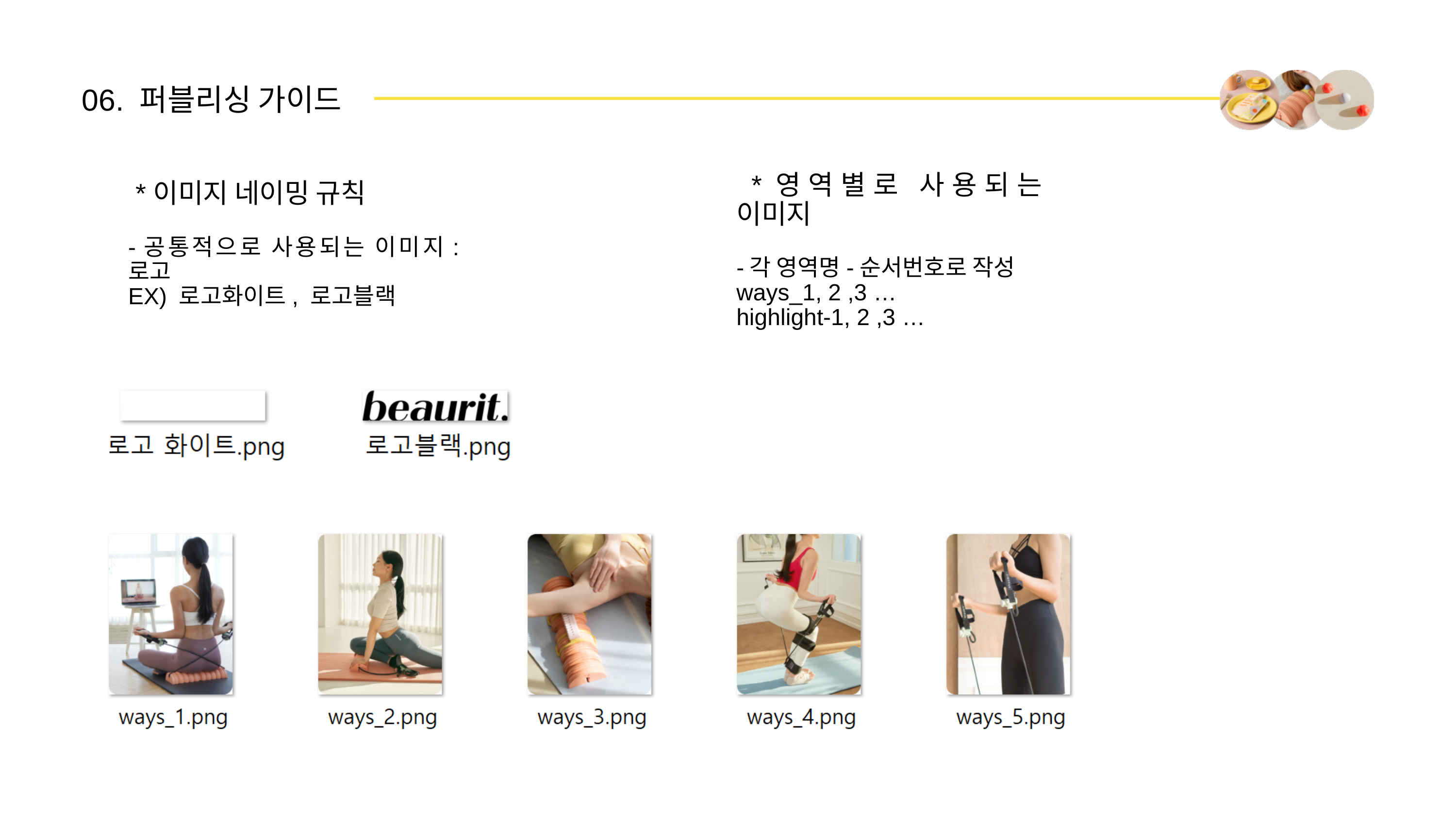

06. 퍼블리싱 가이드

 *영역별로 사용되는 이미지

-각 영역명-순서번호로 작성
ways_1, 2 ,3 …
highlight-1, 2 ,3 …

 *이미지 네이밍 규칙

-공통적으로 사용되는 이미지: 로고
EX) 로고화이트, 로고블랙